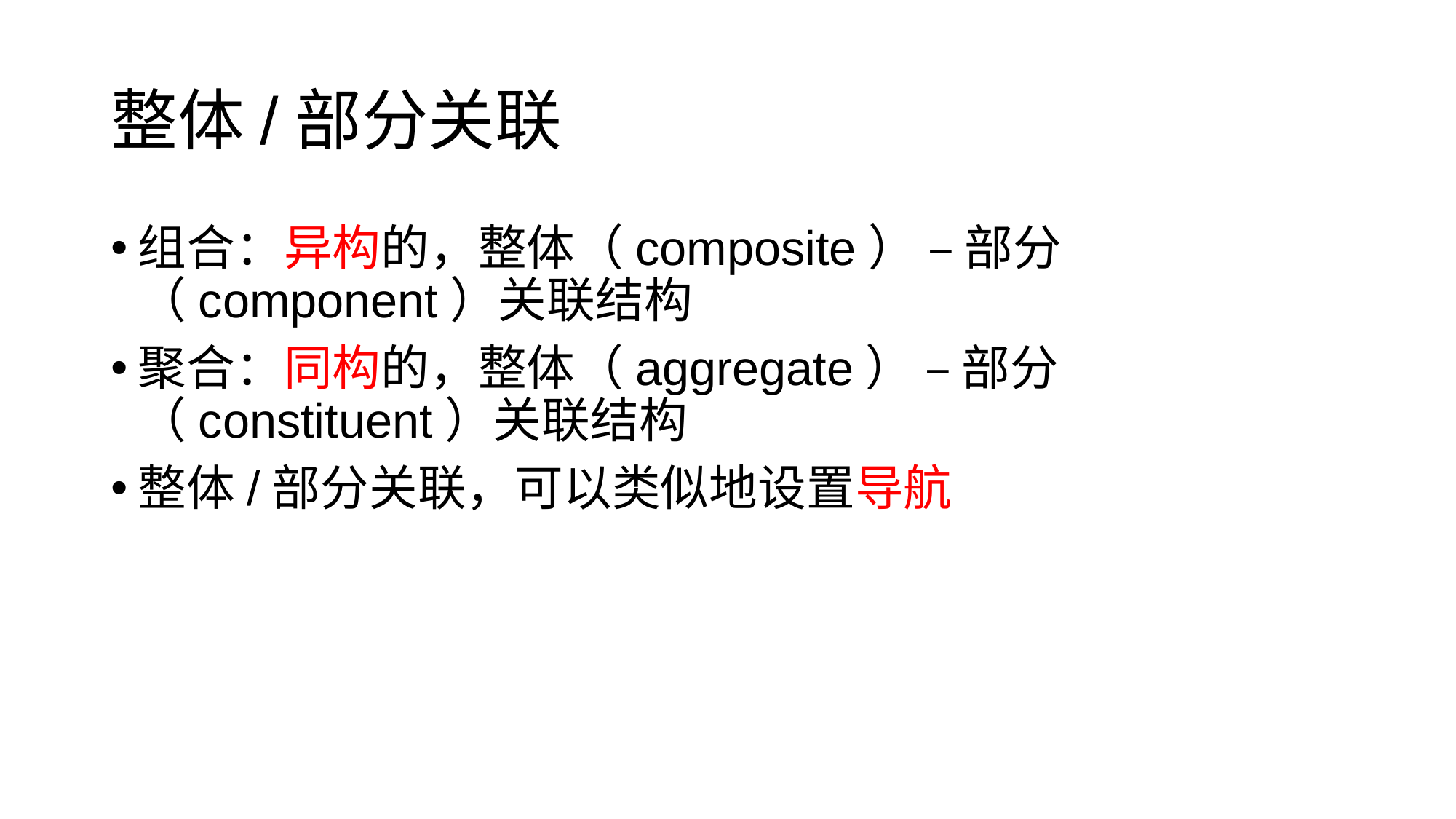

# 整体/部分关联
组合：异构的，整体（composite） – 部分（component）关联结构
聚合：同构的，整体（aggregate） – 部分（constituent）关联结构
整体/部分关联，可以类似地设置导航